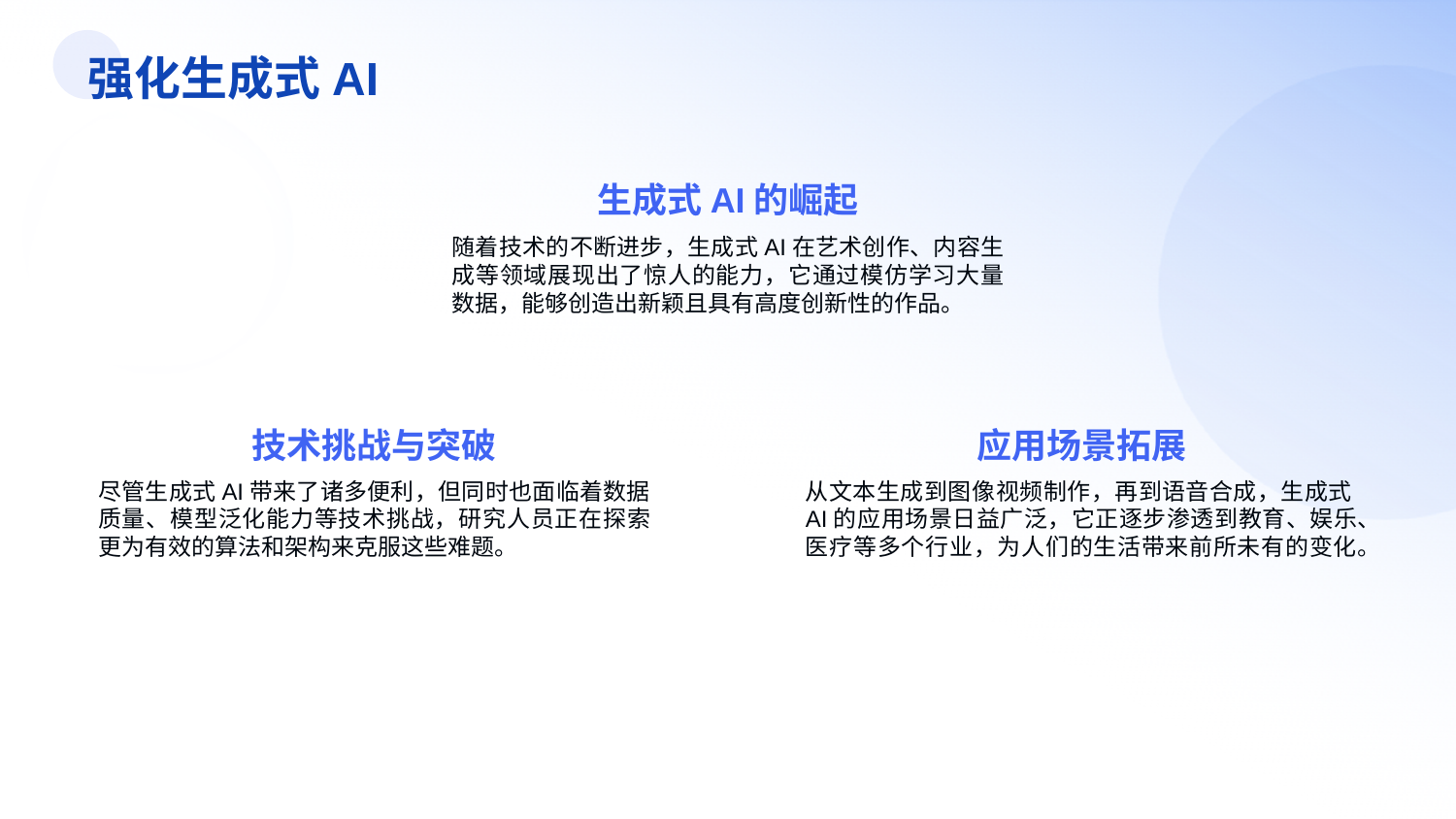

强化生成式AI

生成式AI的崛起
随着技术的不断进步，生成式AI在艺术创作、内容生成等领域展现出了惊人的能力，它通过模仿学习大量数据，能够创造出新颖且具有高度创新性的作品。
技术挑战与突破
应用场景拓展
尽管生成式AI带来了诸多便利，但同时也面临着数据质量、模型泛化能力等技术挑战，研究人员正在探索更为有效的算法和架构来克服这些难题。
从文本生成到图像视频制作，再到语音合成，生成式AI的应用场景日益广泛，它正逐步渗透到教育、娱乐、医疗等多个行业，为人们的生活带来前所未有的变化。